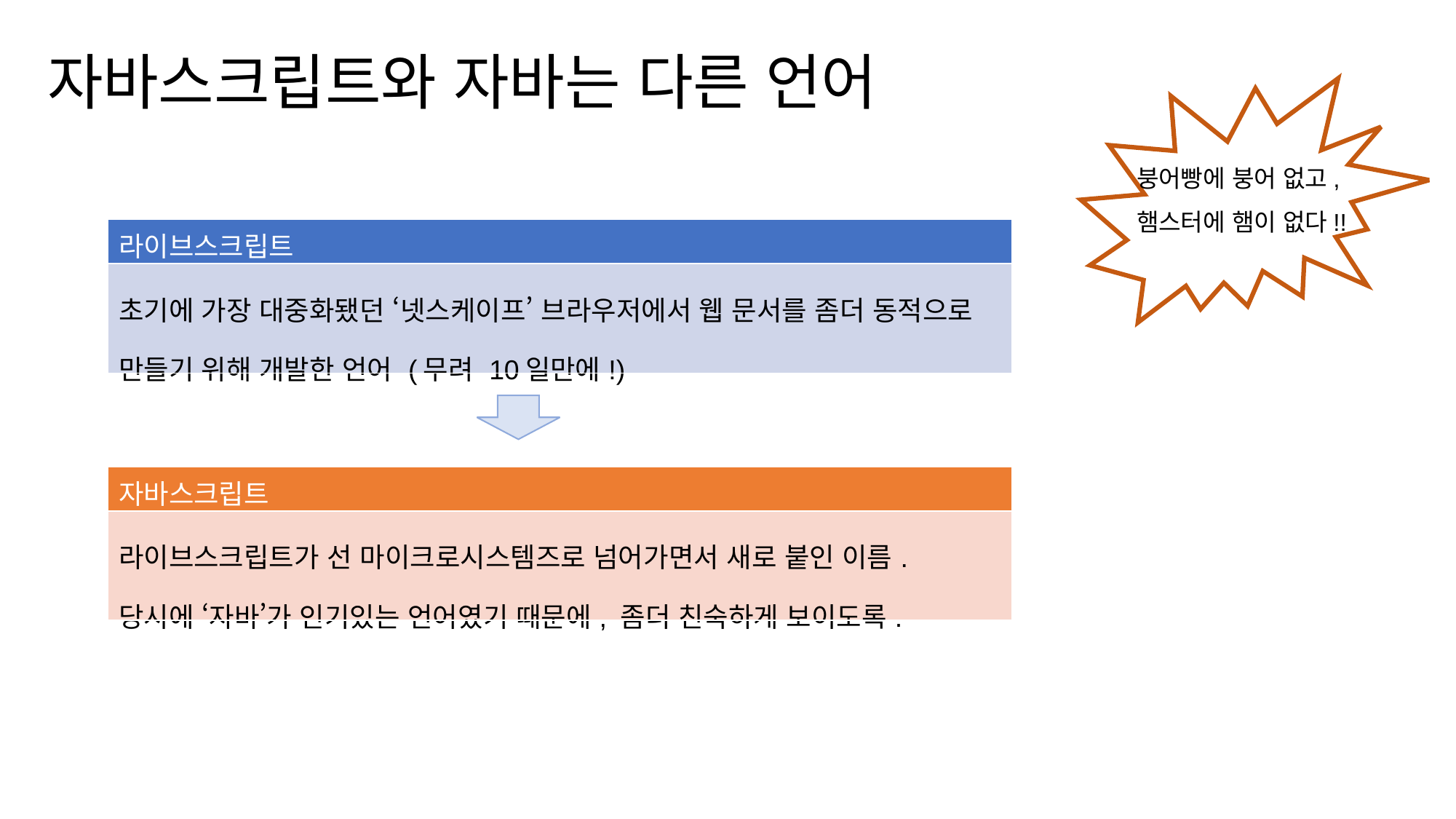

자바스크립트와 자바는 다른 언어

붕어빵에 붕어 없고,
햄스터에 햄이 없다!!
| 라이브스크립트 |
| --- |
| 초기에 가장 대중화됐던 ‘넷스케이프’ 브라우저에서 웹 문서를 좀더 동적으로 만들기 위해 개발한 언어 (무려 10일만에!) |

| 자바스크립트 |
| --- |
| 라이브스크립트가 선 마이크로시스템즈로 넘어가면서 새로 붙인 이름. 당시에 ‘자바’가 인기있는 언어였기 때문에, 좀더 친숙하게 보이도록. |